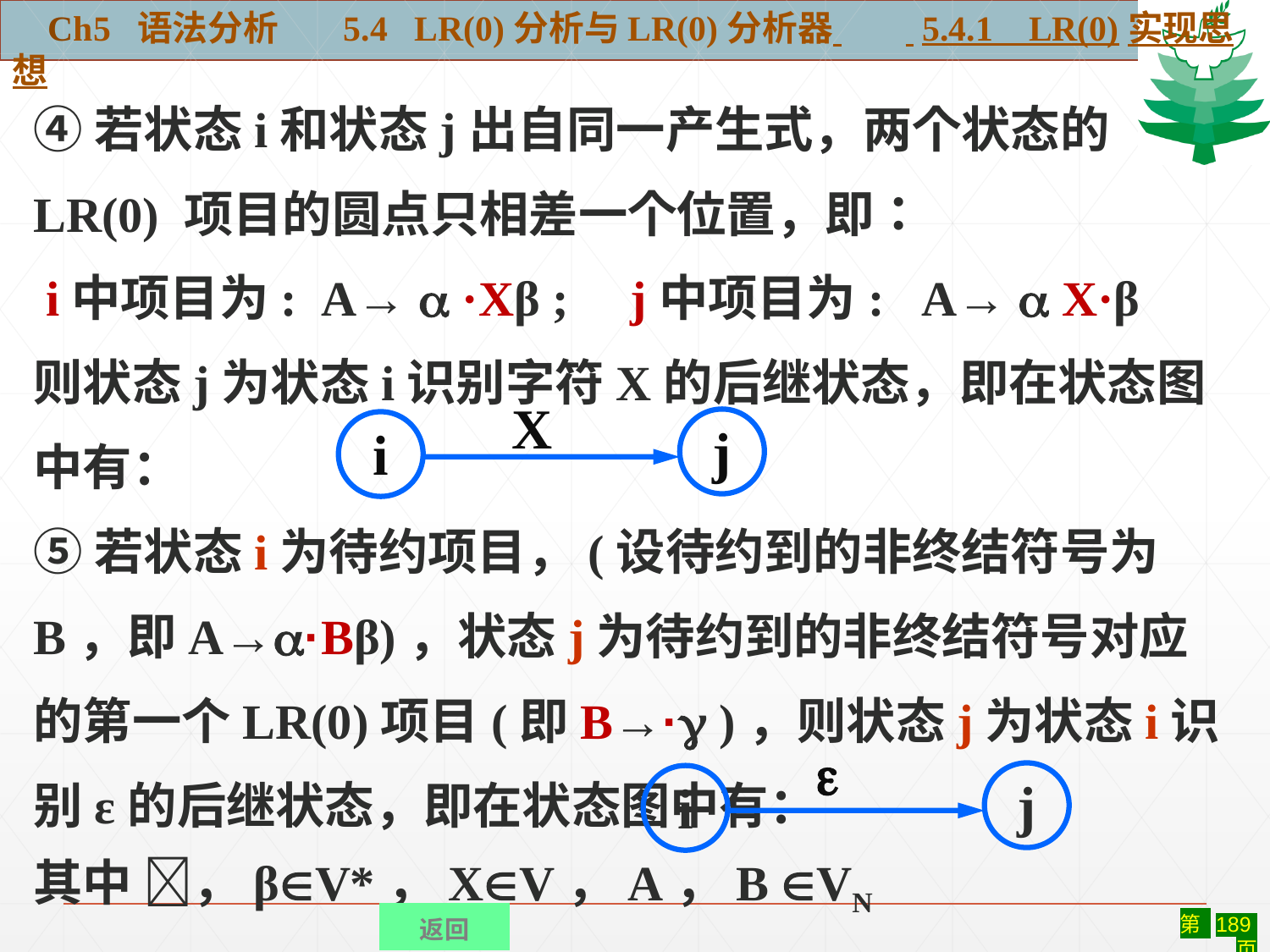

Ch5  语法分析       5.4   LR(0)分析与LR(0)分析器          5.4.1    LR(0)实现思想
④若状态i和状态j出自同一产生式，两个状态的      LR(0) 项目的圆点只相差一个位置，即：
 i中项目为:  A→ α ·Xβ ;     j中项目为:   A→ α X·β
则状态j为状态i识别字符X的后继状态，即在状态图中有：
⑤若状态i为待约项目，(设待约到的非终结符号为B，即A→α·Bβ)，状态j为待约到的非终结符号对应的第一个LR(0)项目(即B→·γ )，则状态j为状态i识别ε的后继状态，即在状态图中有：
其中 α，β∈V*，X∈V，A，B ∈VN
X
j
i

ε
j
i

返回